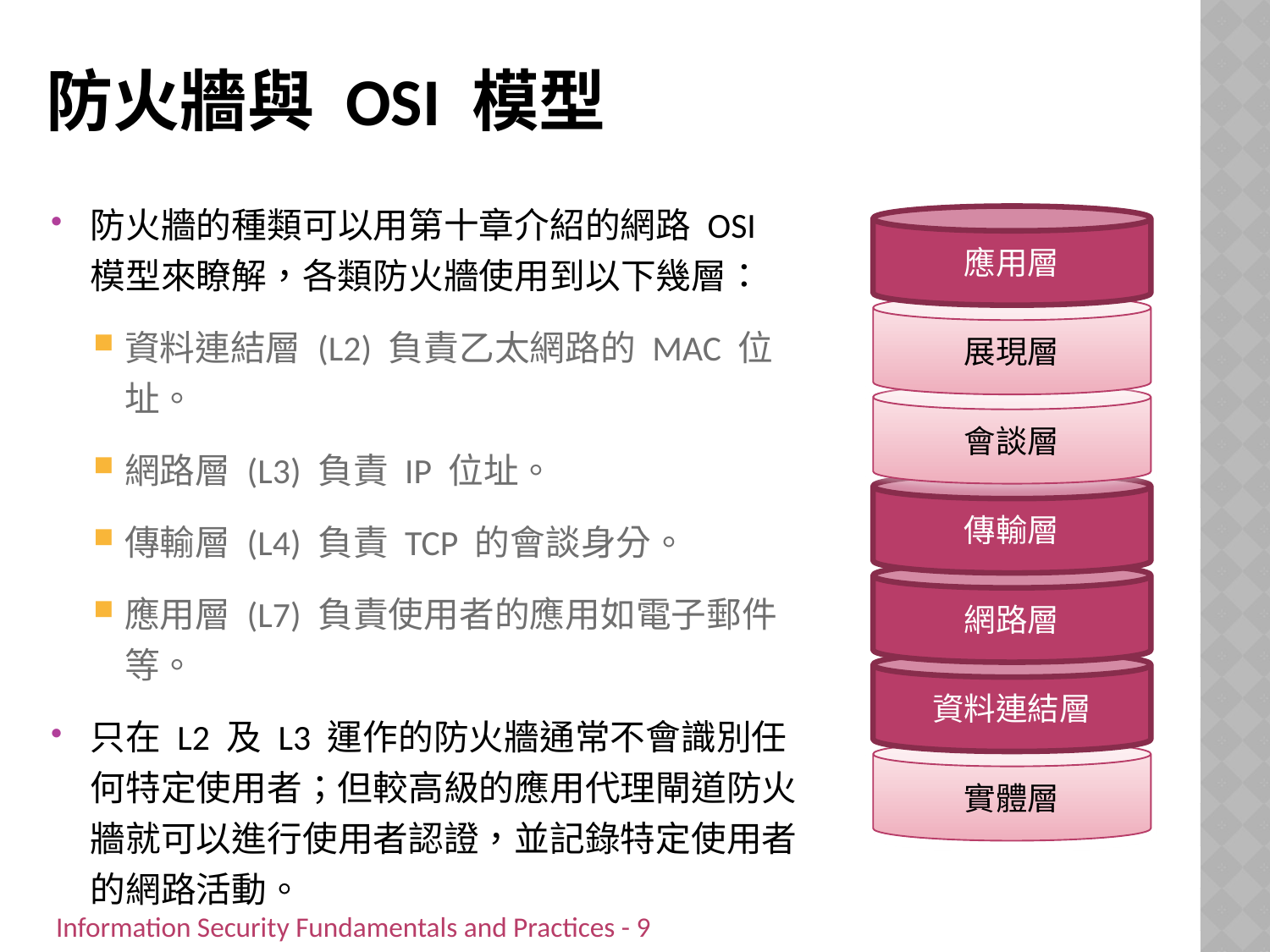

# 防火牆與 OSI 模型
防火牆的種類可以用第十章介紹的網路 OSI 模型來瞭解，各類防火牆使用到以下幾層：
資料連結層 (L2) 負責乙太網路的 MAC 位址。
網路層 (L3) 負責 IP 位址。
傳輸層 (L4) 負責 TCP 的會談身分。
應用層 (L7) 負責使用者的應用如電子郵件等。
只在 L2 及 L3 運作的防火牆通常不會識別任何特定使用者；但較高級的應用代理閘道防火牆就可以進行使用者認證，並記錄特定使用者的網路活動。
應用層
展現層
會談層
傳輸層
網路層
資料連結層
實體層